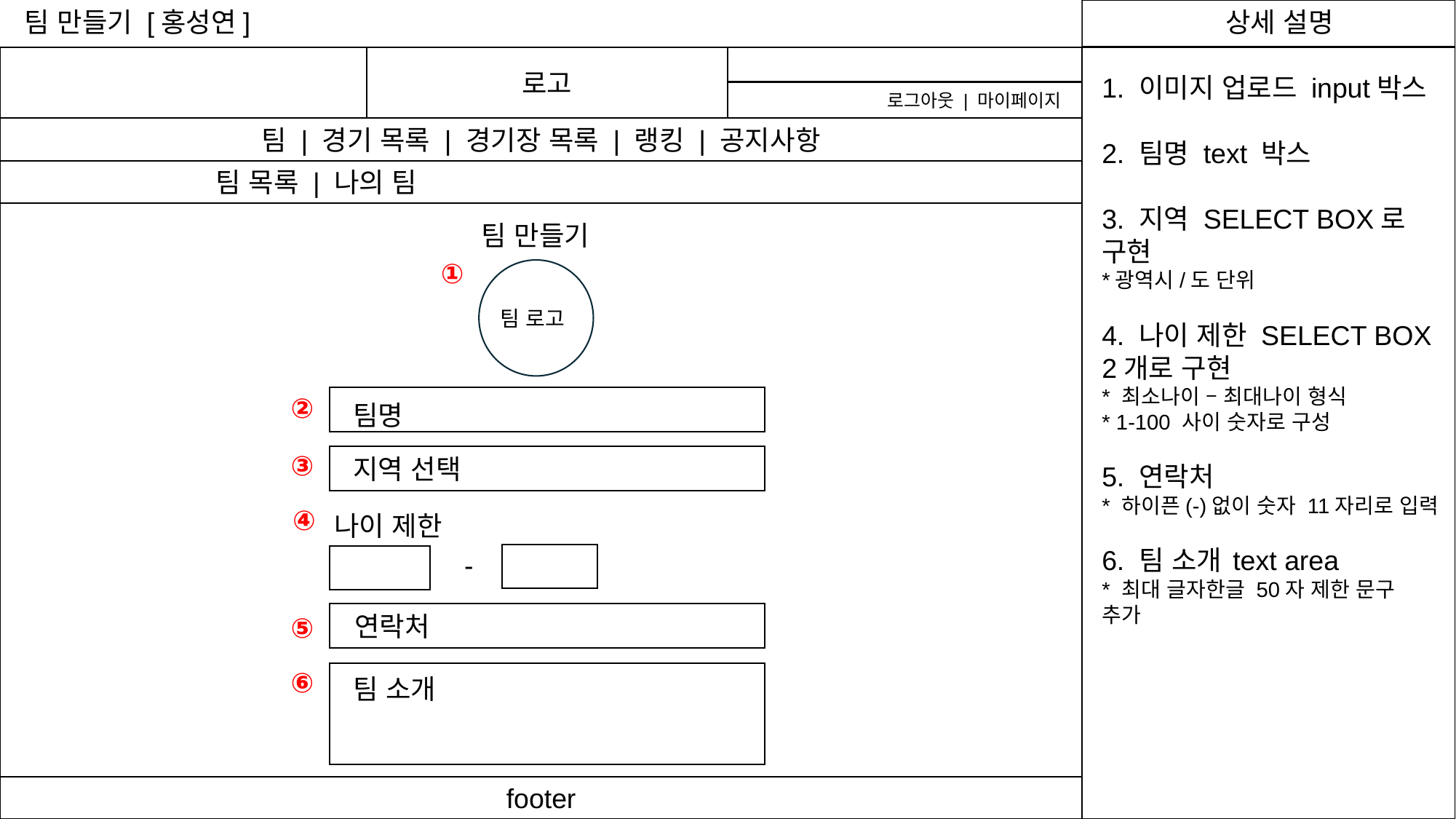

팀 만들기 [홍성연]

로고
1. 이미지 업로드 input박스

2. 팀명 text 박스

3. 지역 SELECT BOX로 구현
*광역시/도 단위

4. 나이 제한 SELECT BOX 2개로 구현
* 최소나이 – 최대나이 형식
* 1-100 사이 숫자로 구성

5. 연락처
* 하이픈(-)없이 숫자 11자리로 입력

6. 팀 소개 text area
* 최대 글자한글 50자 제한 문구 추가
로그아웃 | 마이페이지
팀 | 경기 목록 | 경기장 목록 | 랭킹 | 공지사항

                          팀 목록 | 나의 팀
팀 만들기
①

팀 로고
②

팀명
③

지역 선택
④
나이 제한
-

 연락처
⑤
⑥

팀 소개
footer